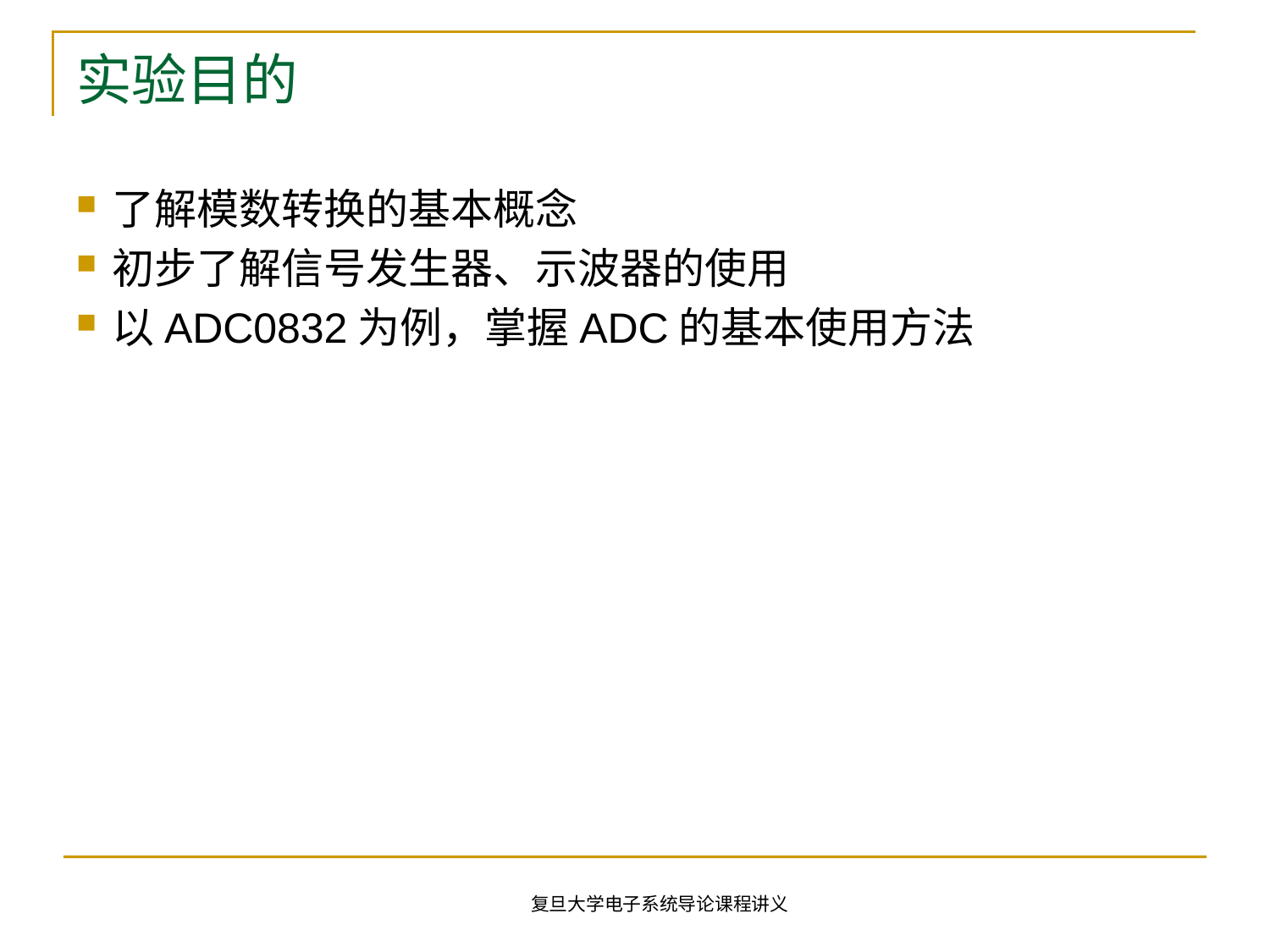

# 实验目的
了解模数转换的基本概念
初步了解信号发生器、示波器的使用
以ADC0832为例，掌握ADC的基本使用方法